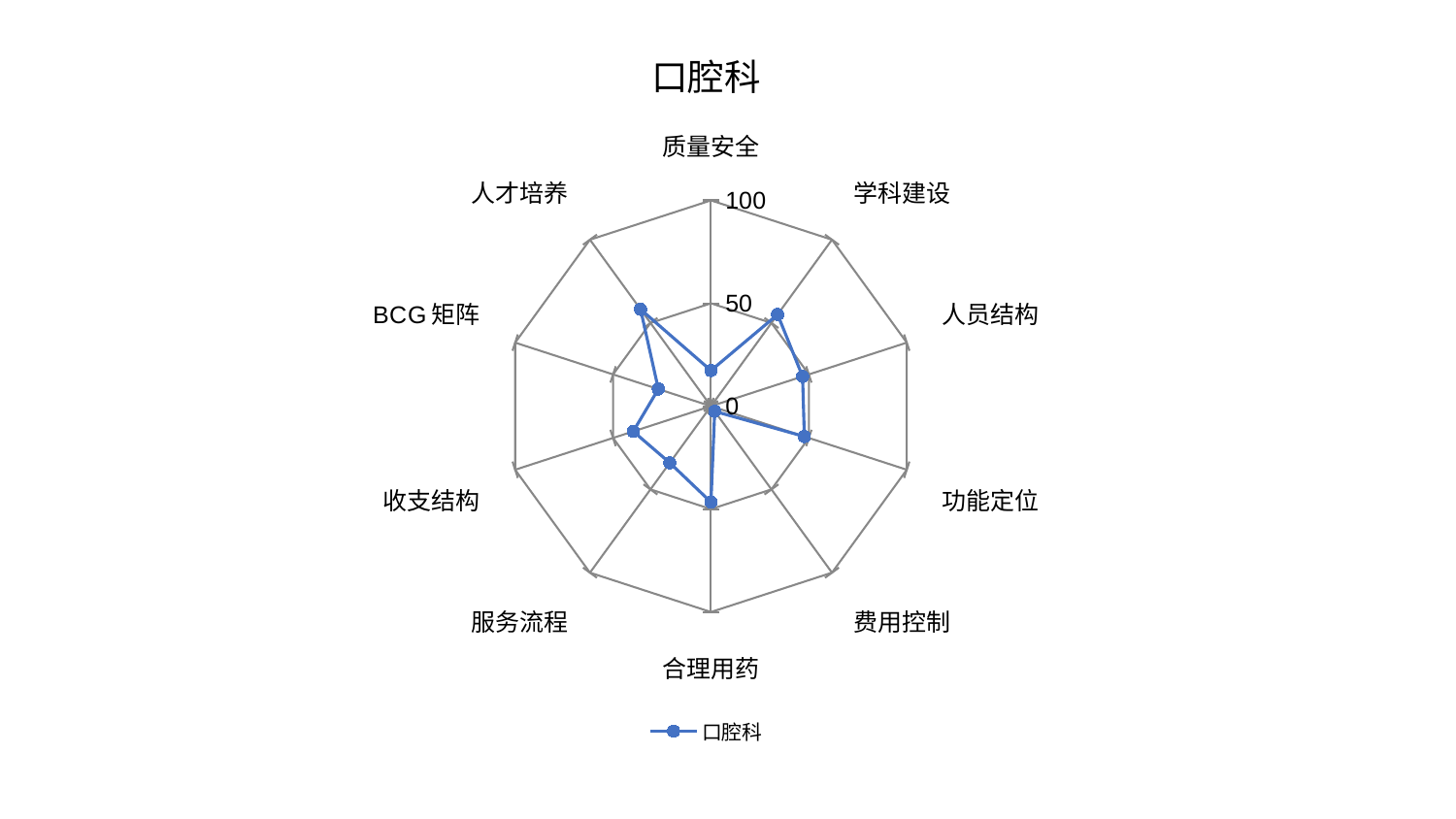

### Chart: 口腔科

| Category | 口腔科 |
|---|---|
| 质量安全 | 17.330699462858906 |
| 学科建设 | 55.088592039473674 |
| 人员结构 | 46.8015089205654 |
| 功能定位 | 47.70958725104284 |
| 费用控制 | 3.1010807245406125 |
| 合理用药 | 46.641797285986335 |
| 服务流程 | 34.049903824184014 |
| 收支结构 | 39.70629401915842 |
| BCG矩阵 | 26.89400461737636 |
| 人才培养 | 58.17510673966092 |
107